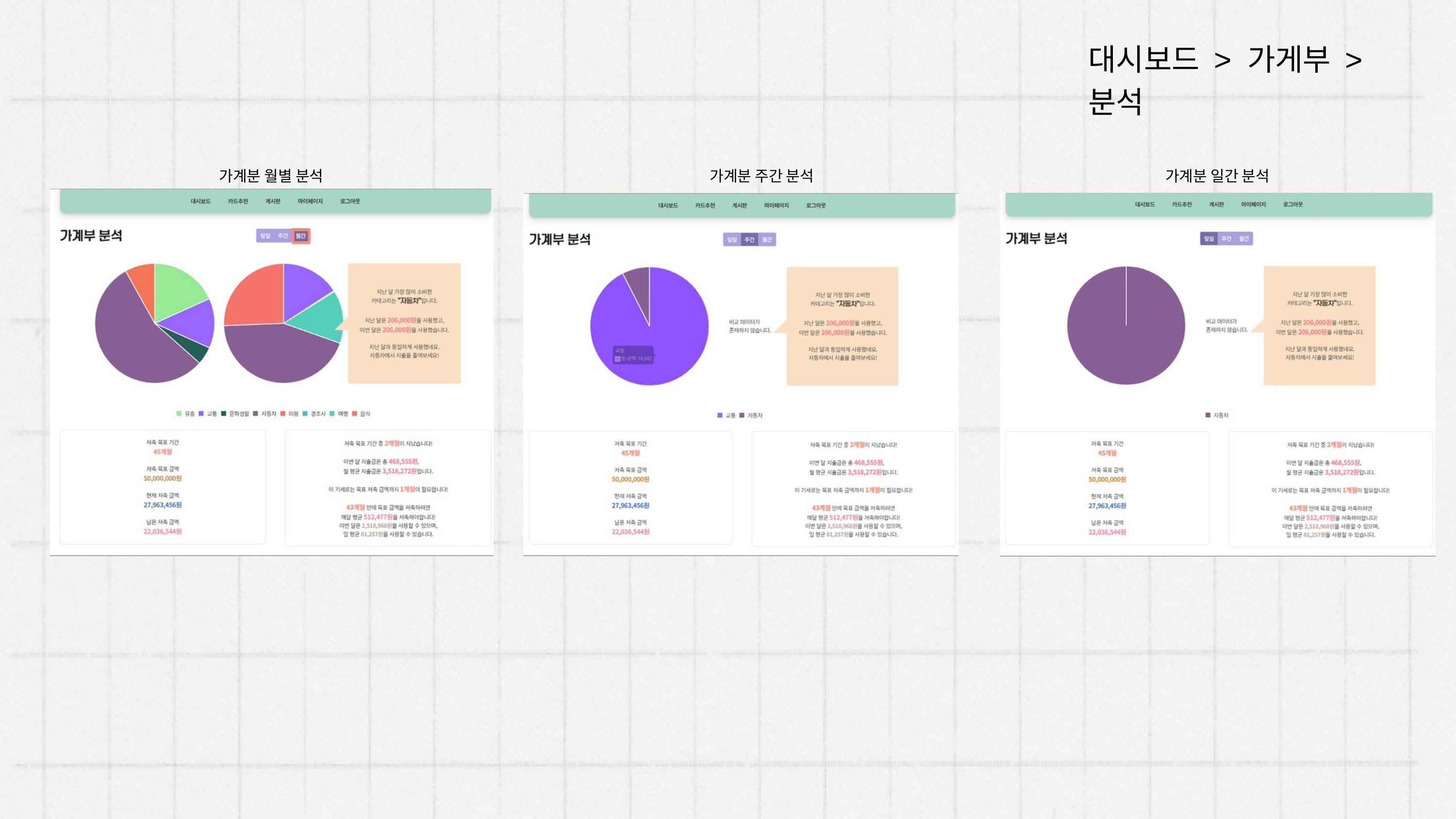

대시보드 > 가게부 > 분석
가계분 월별 분석
가계분 주간 분석
가계분 일간 분석